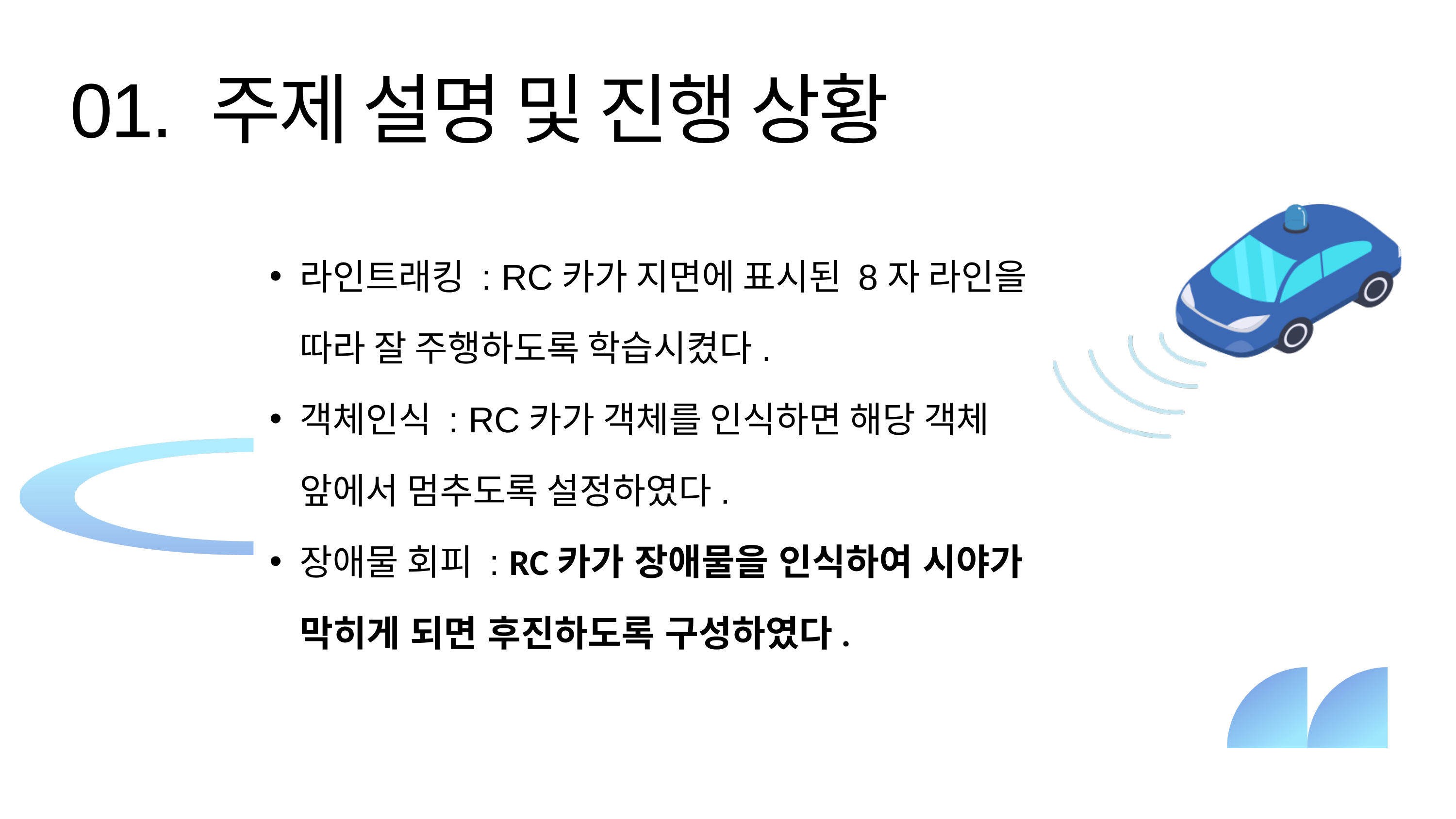

01. 주제 설명 및 진행 상황

라인트래킹 : RC카가 지면에 표시된 8자 라인을 따라 잘 주행하도록 학습시켰다.
객체인식 : RC카가 객체를 인식하면 해당 객체 앞에서 멈추도록 설정하였다.
장애물 회피 : RC카가 장애물을 인식하여 시야가 막히게 되면 후진하도록 구성하였다.